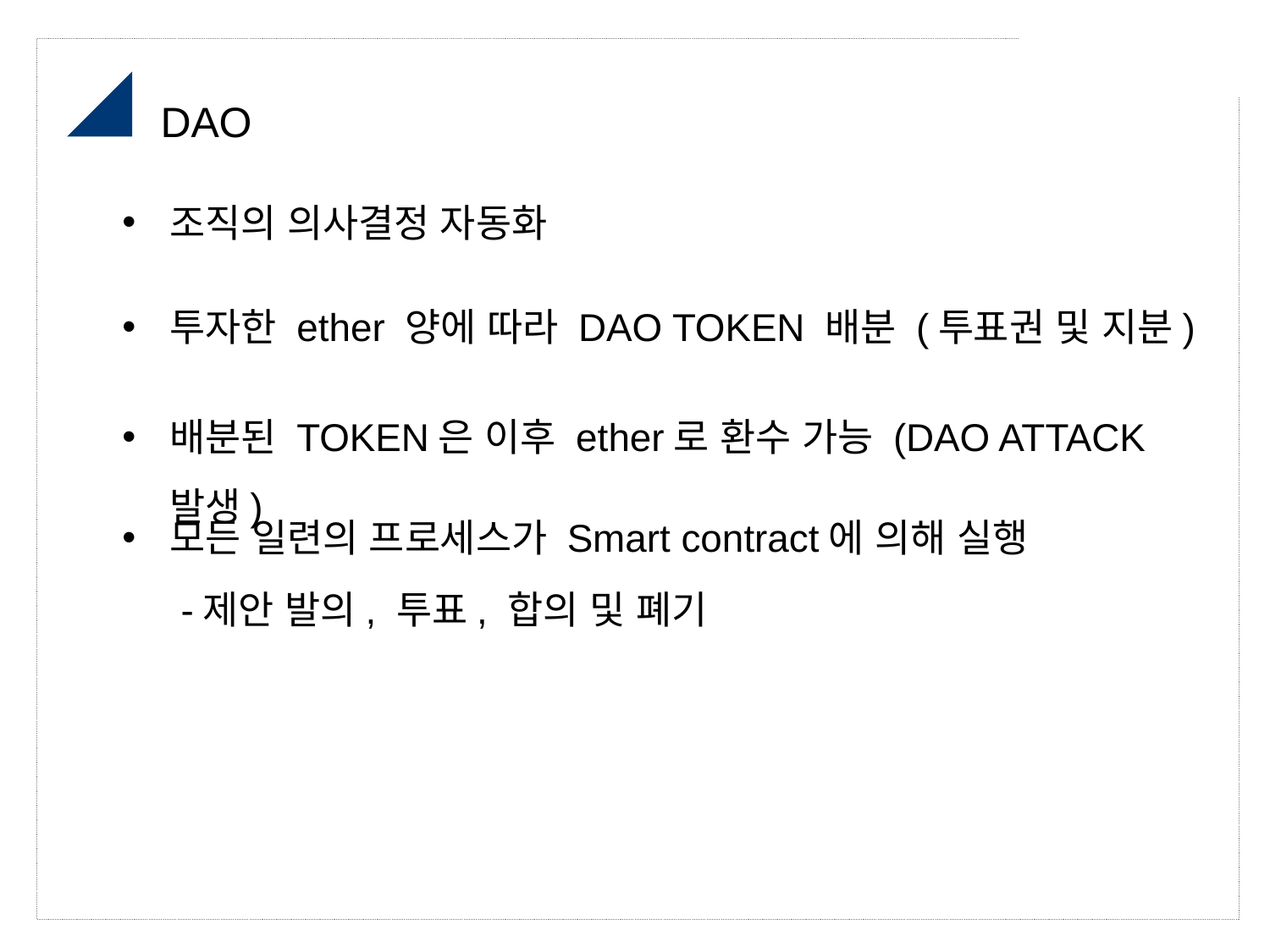

DAO
조직의 의사결정 자동화
투자한 ether 양에 따라 DAO TOKEN 배분 (투표권 및 지분)
배분된 TOKEN은 이후 ether로 환수 가능 (DAO ATTACK 발생)
모든 일련의 프로세스가 Smart contract에 의해 실행
-제안 발의, 투표, 합의 및 폐기